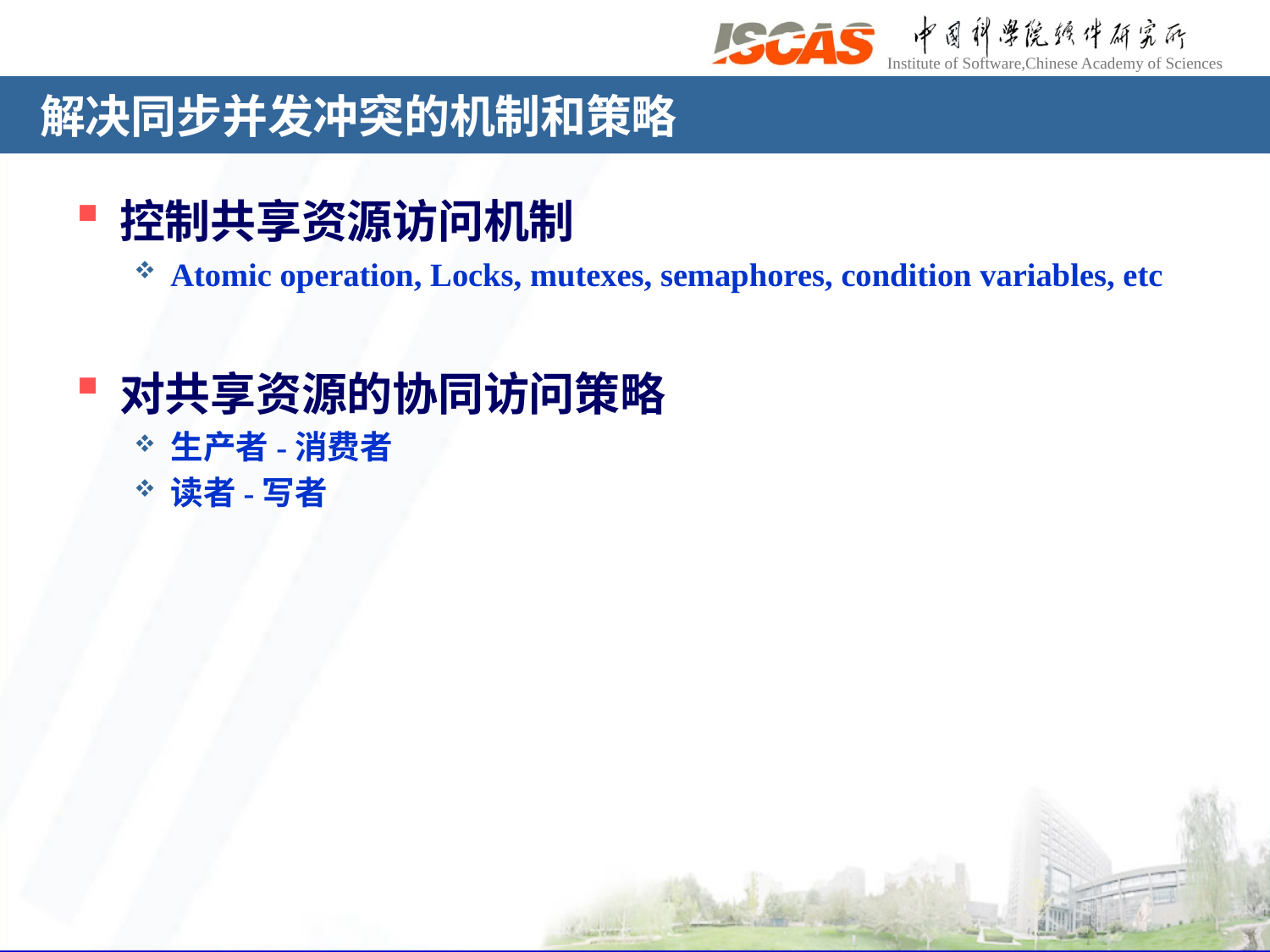

# 解决同步并发冲突的机制和策略
控制共享资源访问机制
Atomic operation, Locks, mutexes, semaphores, condition variables, etc

对共享资源的协同访问策略
生产者-消费者
读者-写者